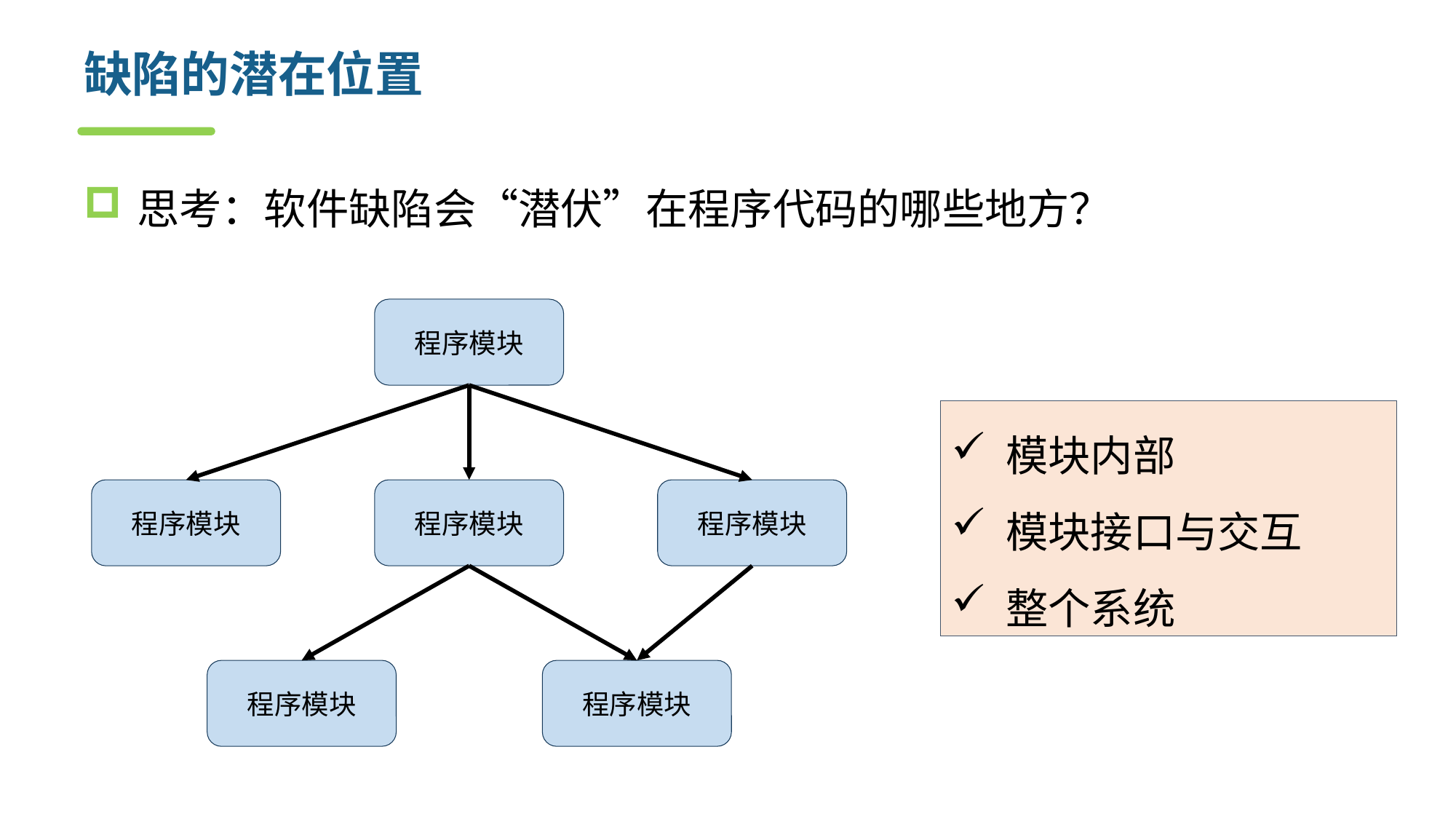

# 缺陷的潜在位置
思考：软件缺陷会“潜伏”在程序代码的哪些地方？

程序模块
模块内部
模块接口与交互
整个系统
程序模块
程序模块
程序模块
程序模块
程序模块
43